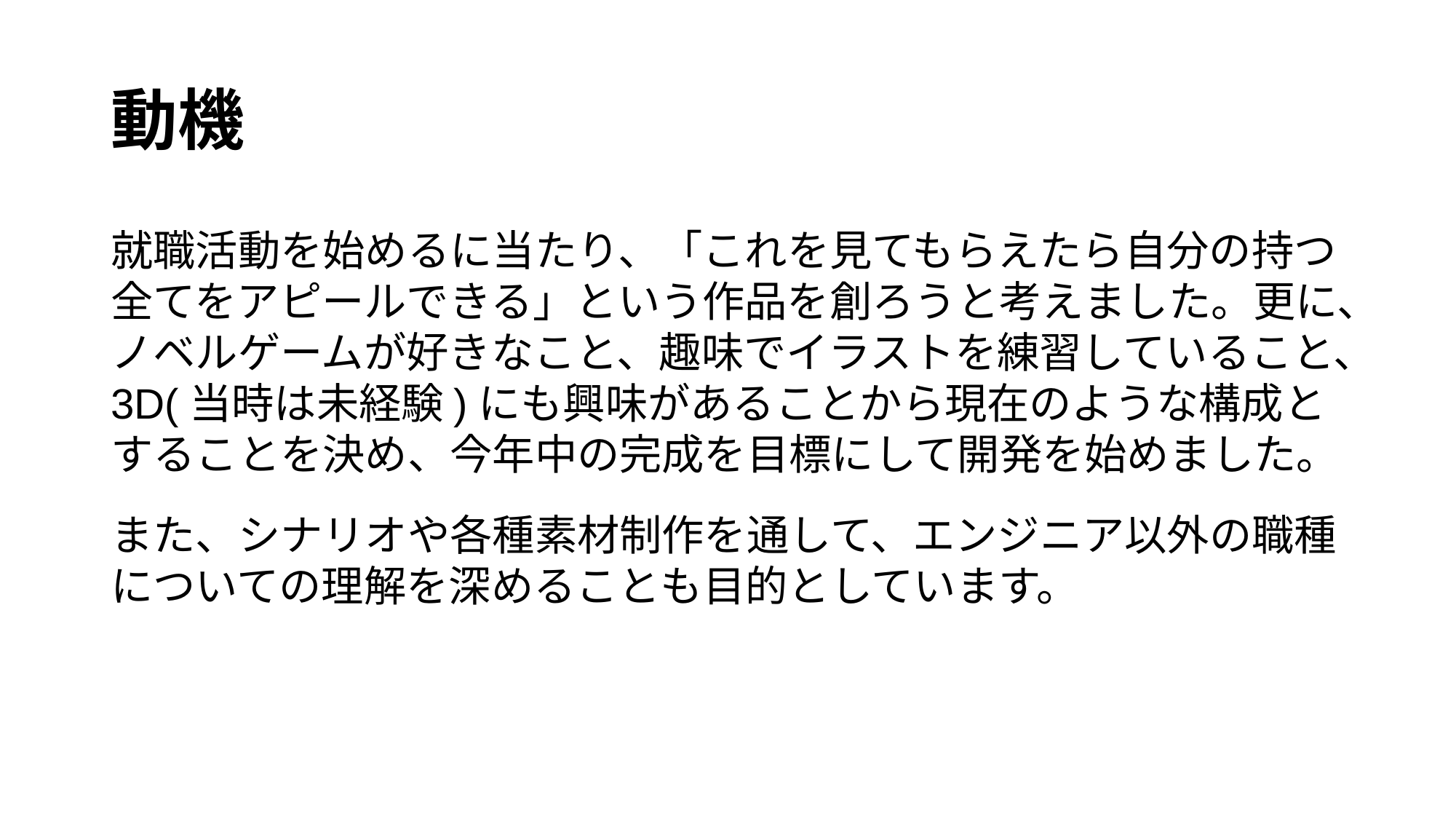

# 動機
就職活動を始めるに当たり、「これを見てもらえたら自分の持つ全てをアピールできる」という作品を創ろうと考えました。更に、ノベルゲームが好きなこと、趣味でイラストを練習していること、3D(当時は未経験)にも興味があることから現在のような構成とすることを決め、今年中の完成を目標にして開発を始めました。
また、シナリオや各種素材制作を通して、エンジニア以外の職種についての理解を深めることも目的としています。